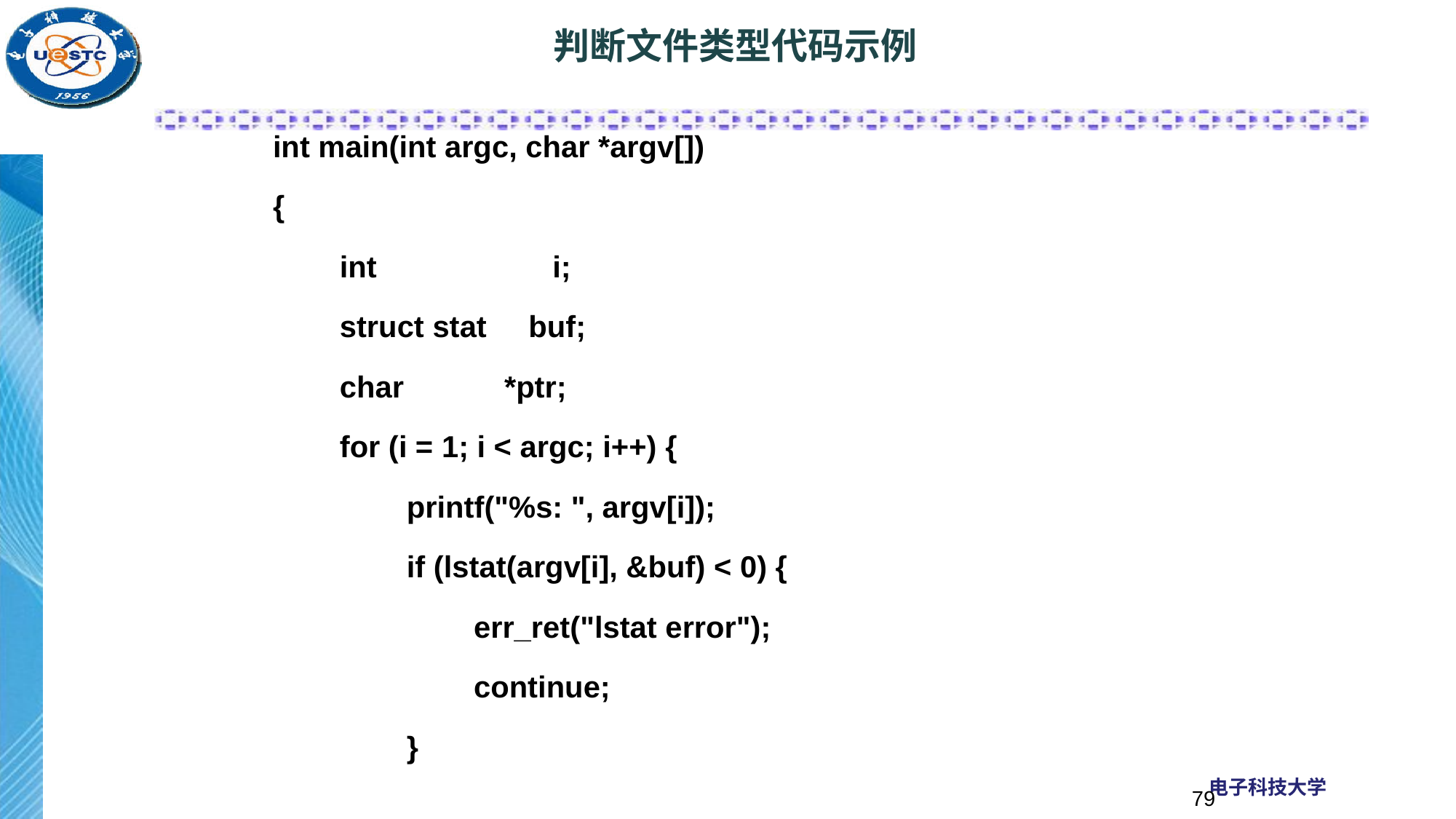

# 判断文件类型代码示例
int main(int argc, char *argv[])
{
        int                     i;
        struct stat     buf;
        char            *ptr;
        for (i = 1; i < argc; i++) {
                printf("%s: ", argv[i]);
                if (lstat(argv[i], &buf) < 0) {
                        err_ret("lstat error");
                        continue;
                }
79